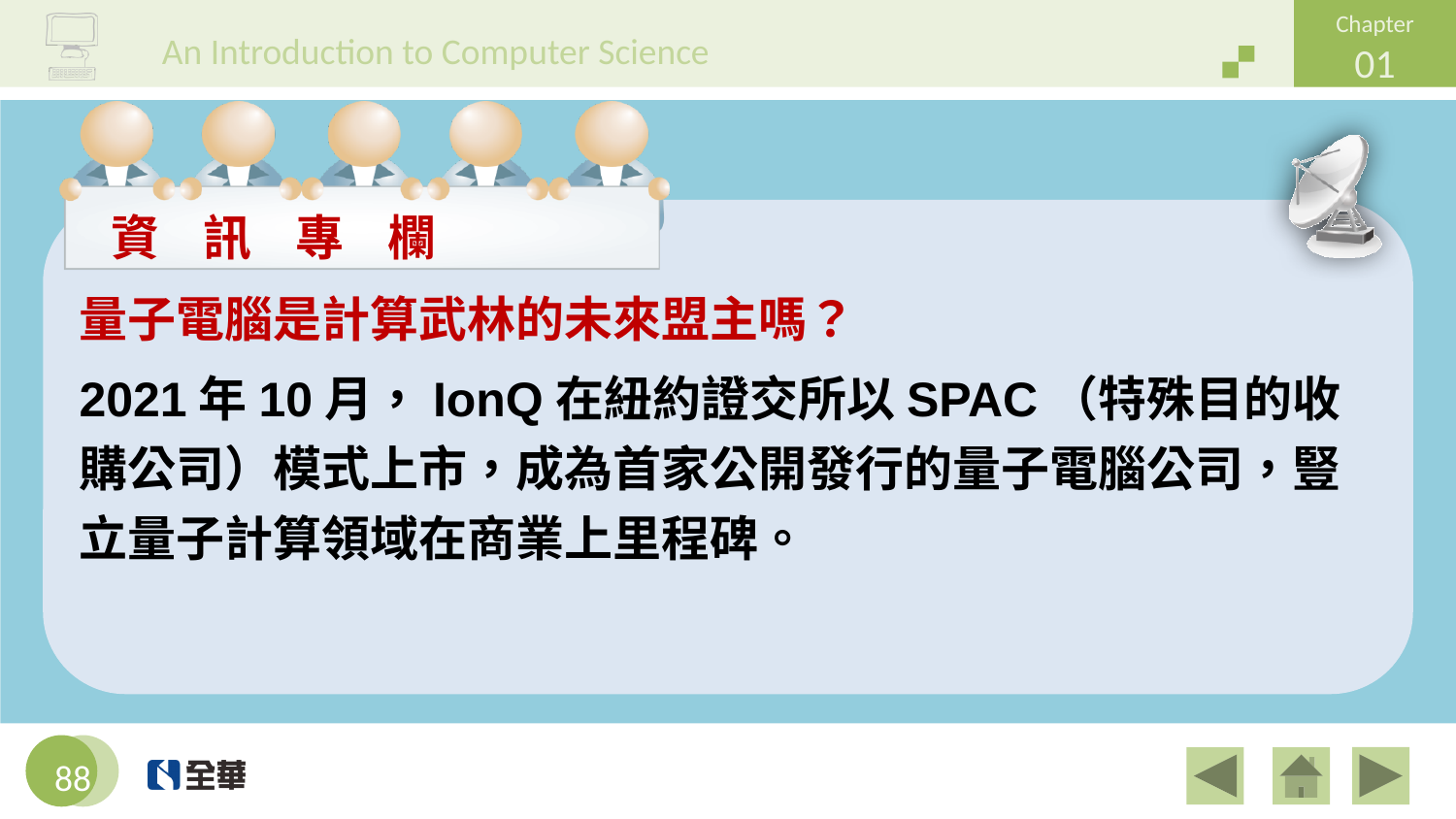

量子電腦是計算武林的未來盟主嗎？
2021年10月，IonQ在紐約證交所以SPAC（特殊目的收購公司）模式上市，成為首家公開發行的量子電腦公司，豎立量子計算領域在商業上里程碑。